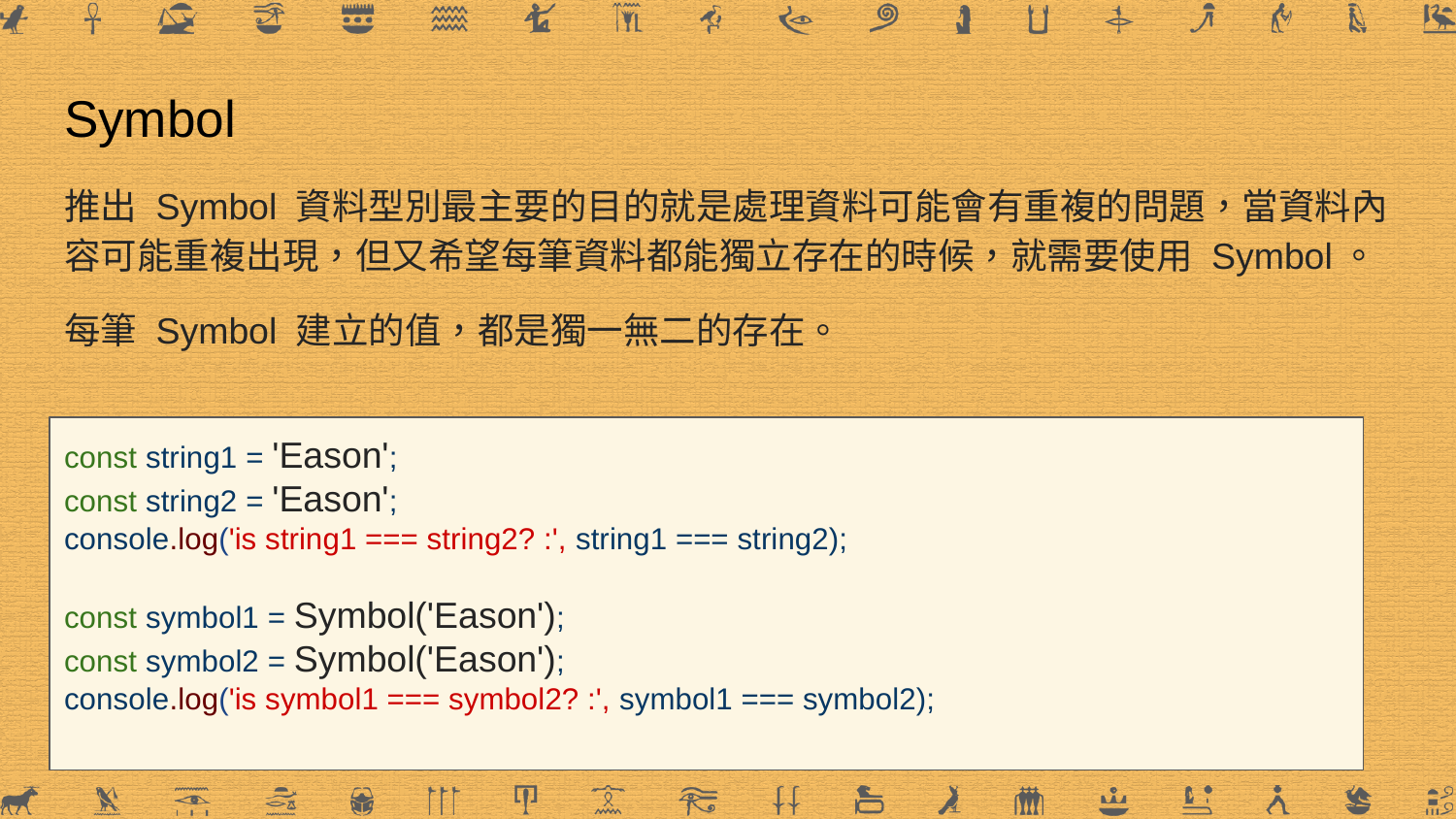

# Symbol
推出 Symbol 資料型別最主要的目的就是處理資料可能會有重複的問題，當資料內容可能重複出現，但又希望每筆資料都能獨立存在的時候，就需要使用 Symbol。
每筆 Symbol 建立的值，都是獨一無二的存在。

const string1 = 'Eason';
const string2 = 'Eason';
console.log('is string1 === string2? :', string1 === string2);

const symbol1 = Symbol('Eason');
const symbol2 = Symbol('Eason');
console.log('is symbol1 === symbol2? :', symbol1 === symbol2);